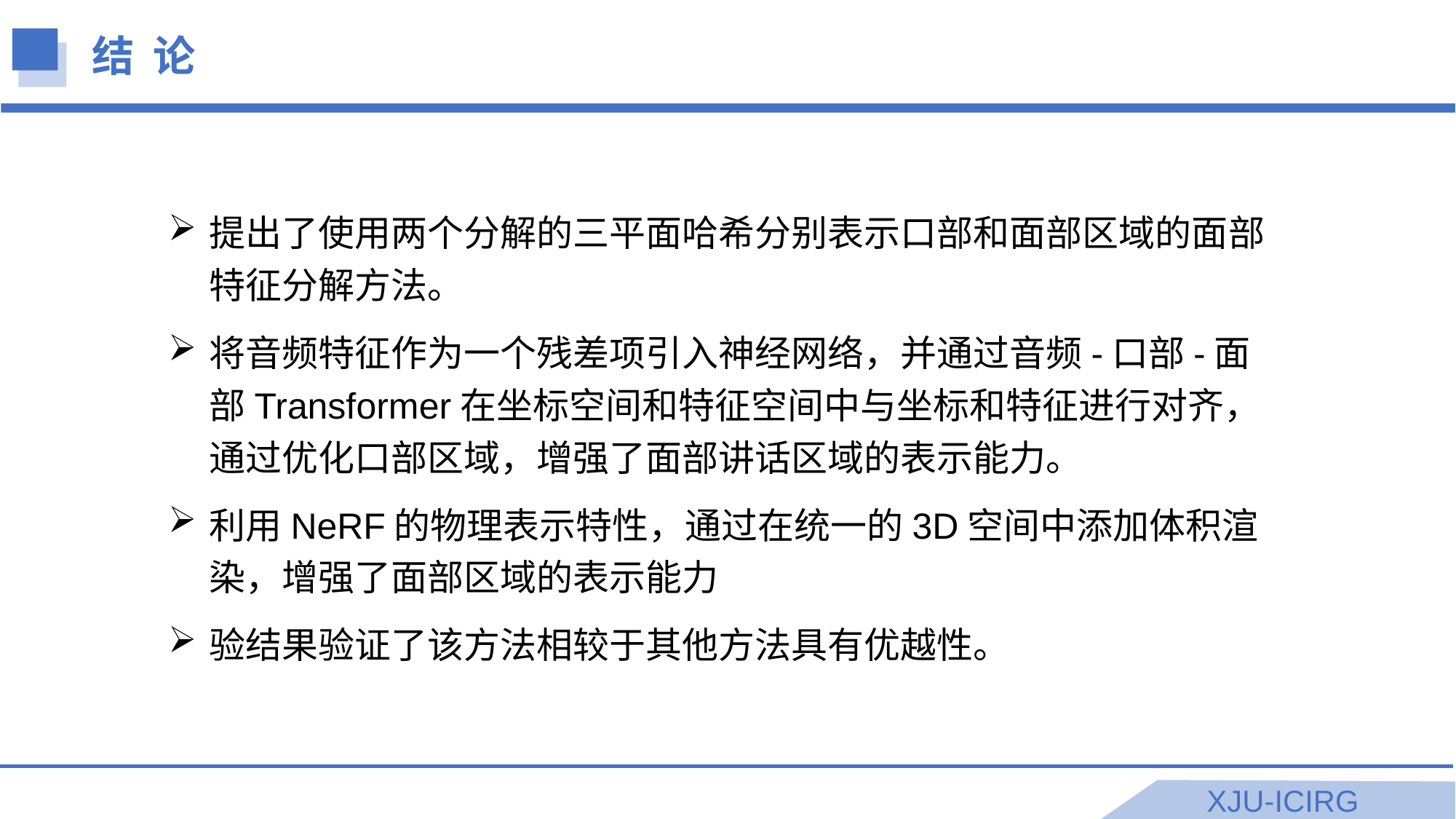

结  论

提出了使用两个分解的三平面哈希分别表示口部和面部区域的面部特征分解方法。
将音频特征作为一个残差项引入神经网络，并通过音频-口部-面部Transformer在坐标空间和特征空间中与坐标和特征进行对齐，通过优化口部区域，增强了面部讲话区域的表示能力。
利用NeRF的物理表示特性，通过在统一的3D空间中添加体积渲染，增强了面部区域的表示能力
验结果验证了该方法相较于其他方法具有优越性。
XJU-ICIRG